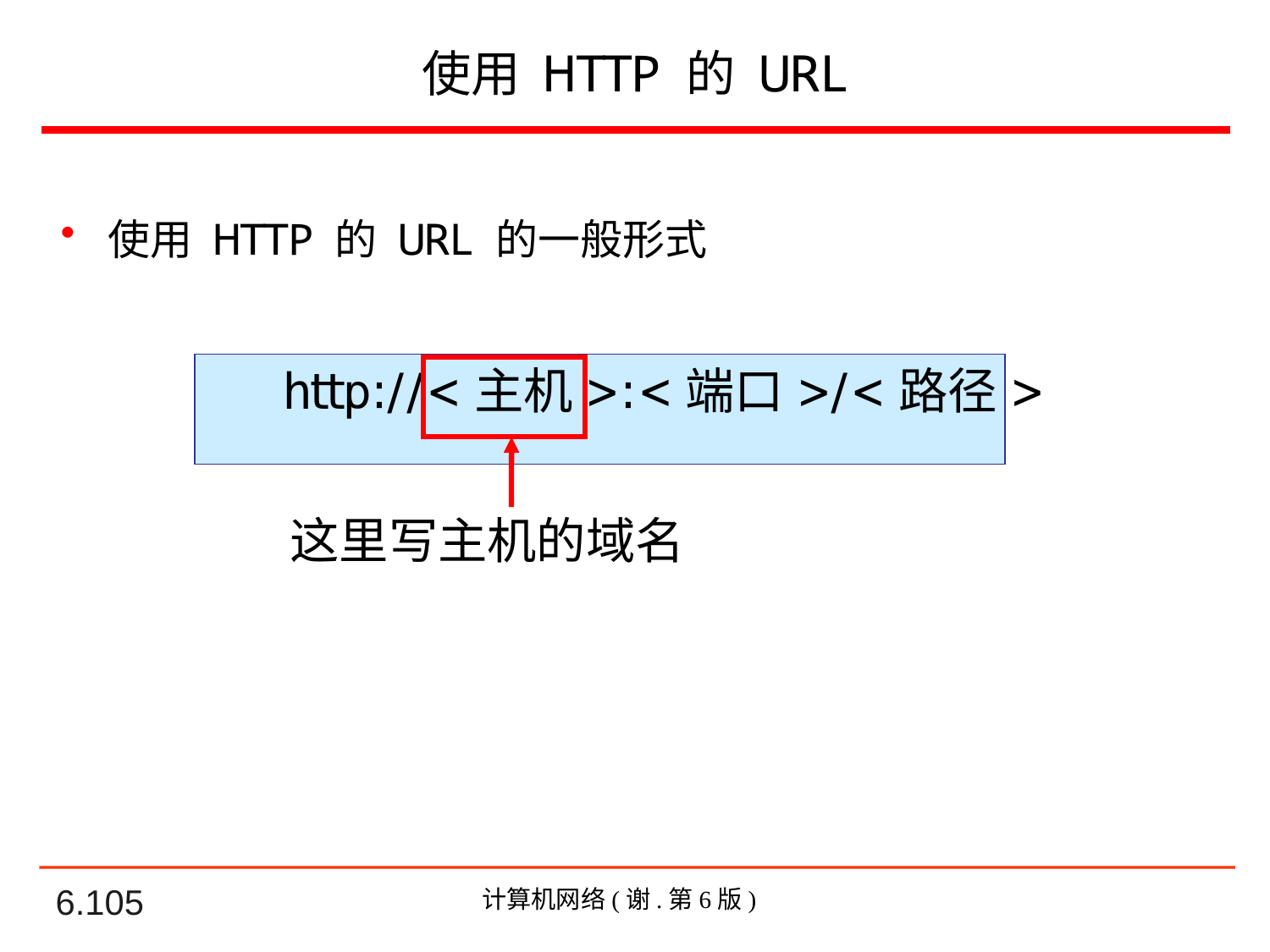

# 使用 HTTP 的 URL
使用 HTTP 的 URL 的一般形式

                 http://<主机>:<端口>/<路径>

这里写主机的域名